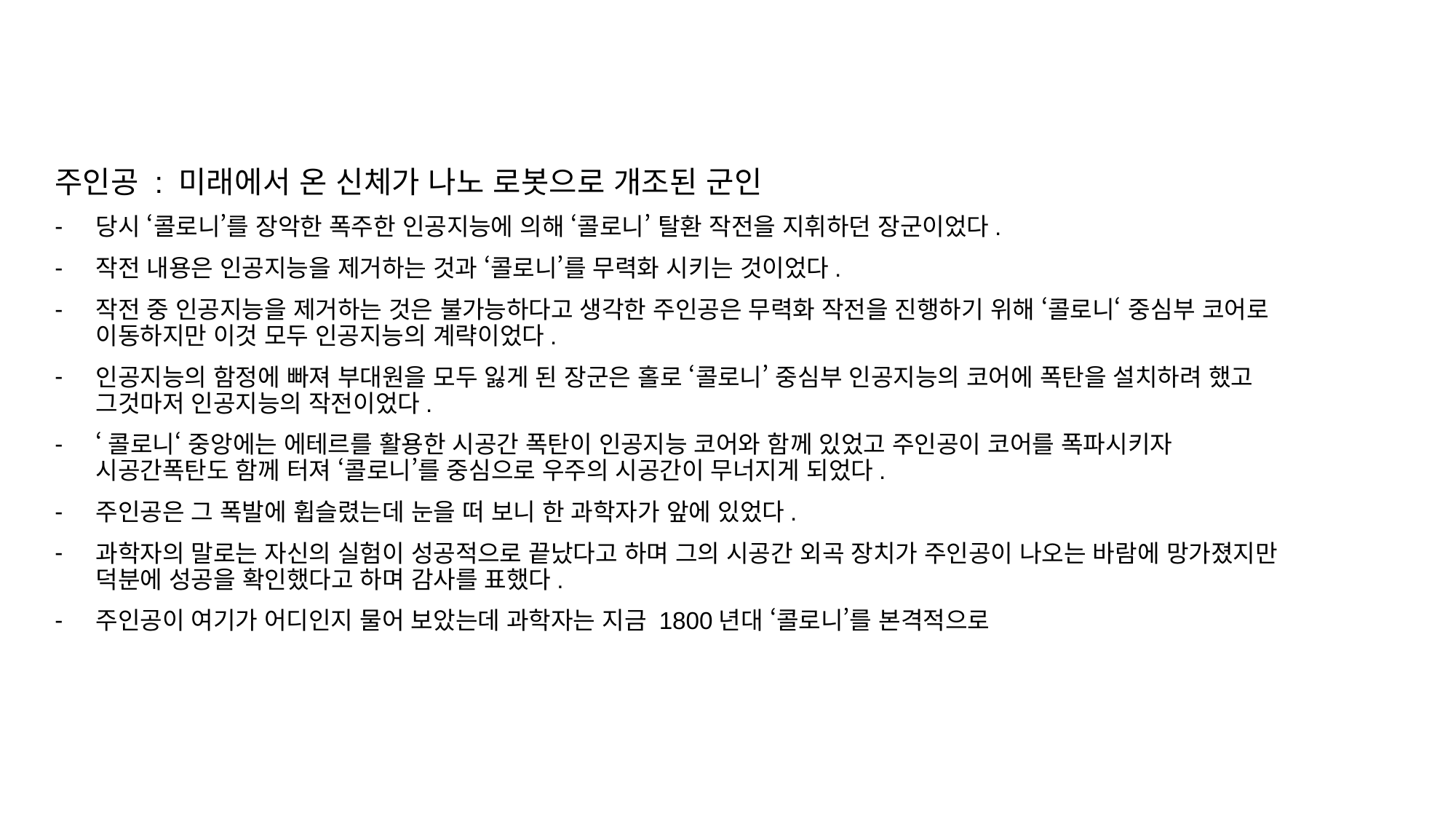

#
주인공 : 미래에서 온 신체가 나노 로봇으로 개조된 군인
당시 ‘콜로니’를 장악한 폭주한 인공지능에 의해 ‘콜로니’ 탈환 작전을 지휘하던 장군이었다.
작전 내용은 인공지능을 제거하는 것과 ‘콜로니’를 무력화 시키는 것이었다.
작전 중 인공지능을 제거하는 것은 불가능하다고 생각한 주인공은 무력화 작전을 진행하기 위해 ‘콜로니‘ 중심부 코어로 이동하지만 이것 모두 인공지능의 계략이었다.
인공지능의 함정에 빠져 부대원을 모두 잃게 된 장군은 홀로 ‘콜로니’ 중심부 인공지능의 코어에 폭탄을 설치하려 했고 그것마저 인공지능의 작전이었다.
‘콜로니‘ 중앙에는 에테르를 활용한 시공간 폭탄이 인공지능 코어와 함께 있었고 주인공이 코어를 폭파시키자 시공간폭탄도 함께 터져 ‘콜로니’를 중심으로 우주의 시공간이 무너지게 되었다.
주인공은 그 폭발에 휩슬렸는데 눈을 떠 보니 한 과학자가 앞에 있었다.
과학자의 말로는 자신의 실험이 성공적으로 끝났다고 하며 그의 시공간 외곡 장치가 주인공이 나오는 바람에 망가졌지만 덕분에 성공을 확인했다고 하며 감사를 표했다.
주인공이 여기가 어디인지 물어 보았는데 과학자는 지금 1800년대 ‘콜로니’를 본격적으로